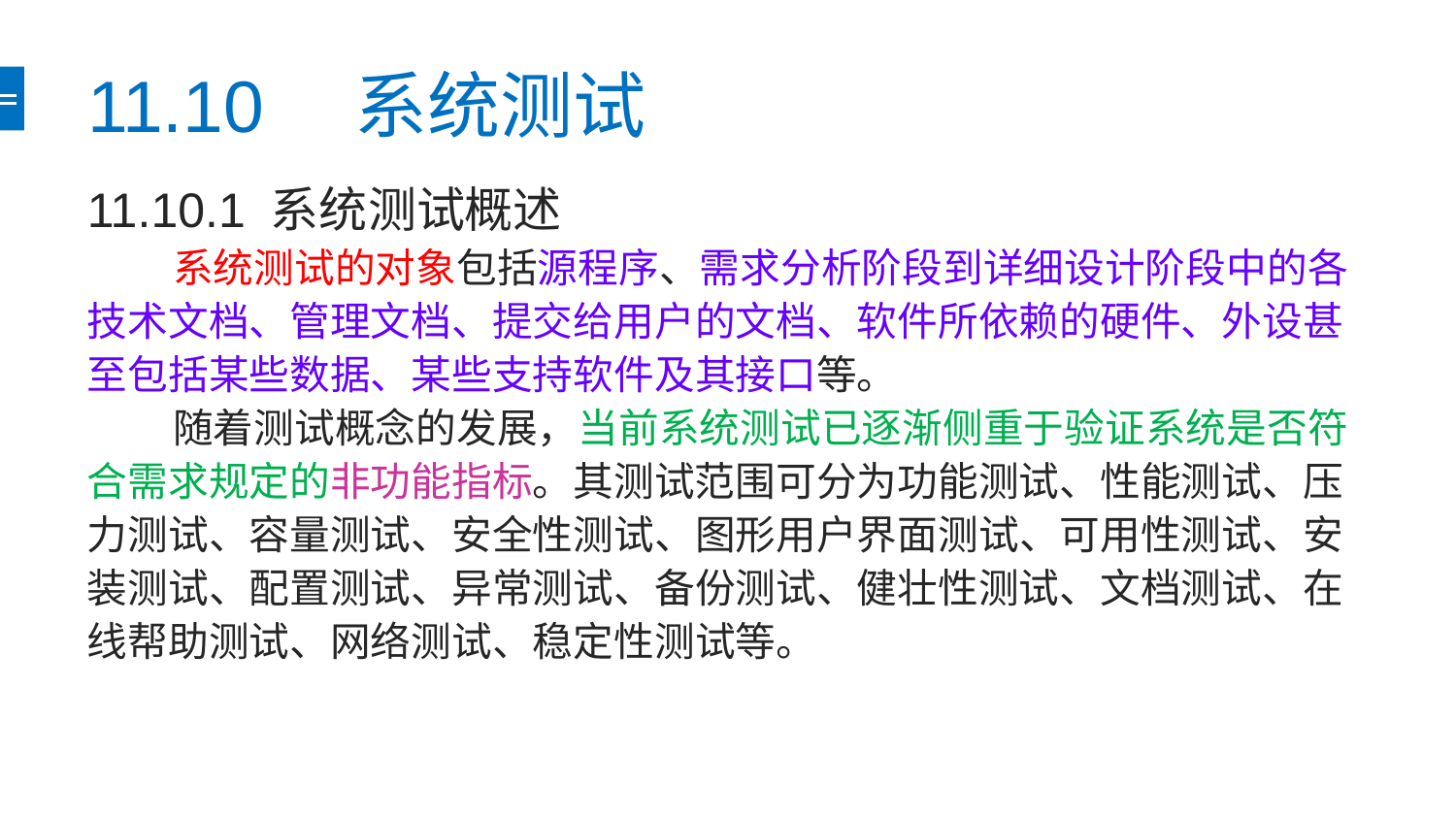

# 11.10　系统测试
11.10.1 系统测试概述
系统测试的对象包括源程序、需求分析阶段到详细设计阶段中的各技术文档、管理文档、提交给用户的文档、软件所依赖的硬件、外设甚至包括某些数据、某些支持软件及其接口等。
随着测试概念的发展，当前系统测试已逐渐侧重于验证系统是否符合需求规定的非功能指标。其测试范围可分为功能测试、性能测试、压力测试、容量测试、安全性测试、图形用户界面测试、可用性测试、安装测试、配置测试、异常测试、备份测试、健壮性测试、文档测试、在线帮助测试、网络测试、稳定性测试等。